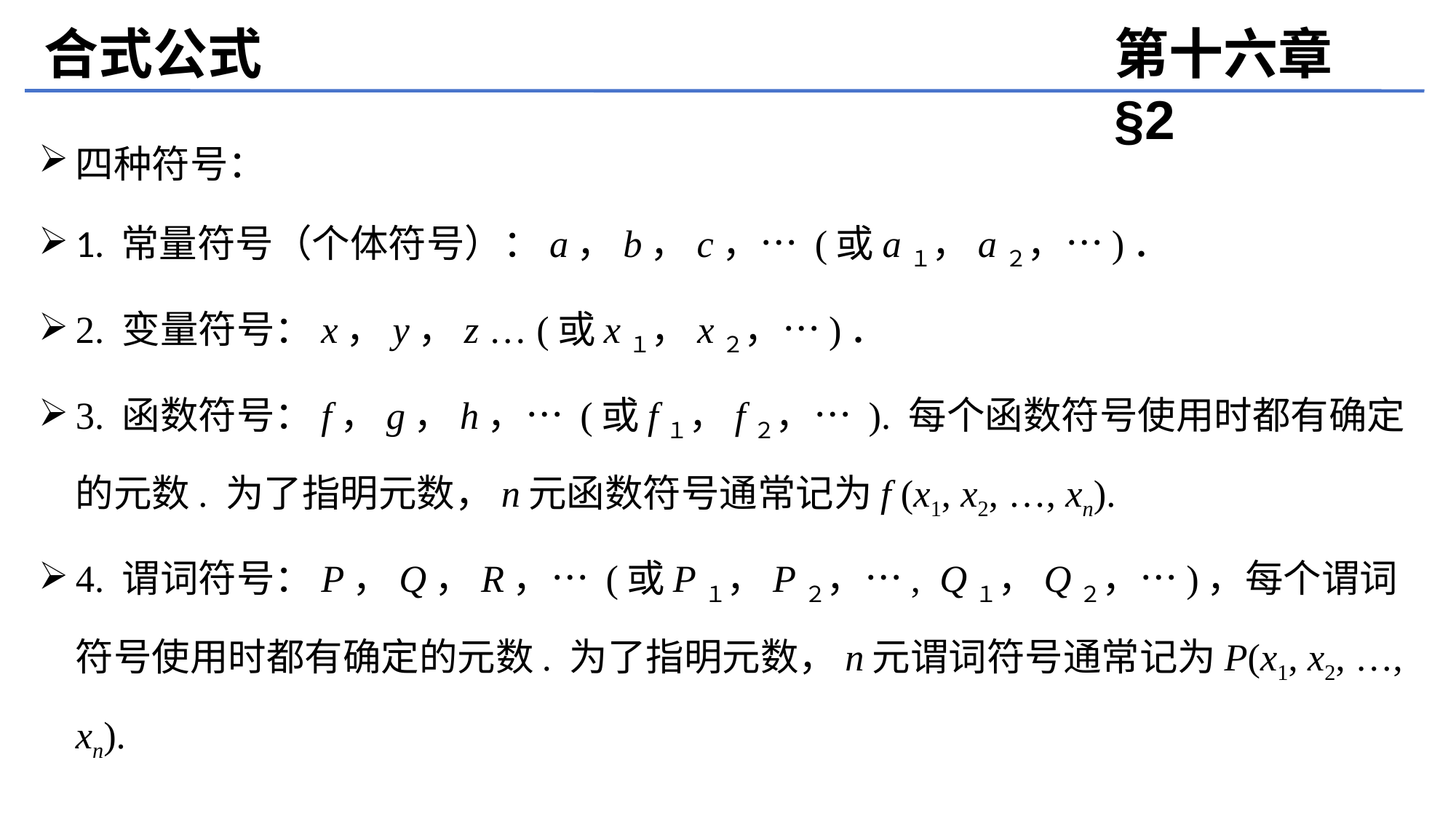

合式公式
第十六章 §2
四种符号：
1. 常量符号（个体符号）：a，b，c，… (或a１，a２，…)．
2. 变量符号：x，y，z … (或x１，x２，…)．
3. 函数符号：f，g，h，… (或f１，f２，… ). 每个函数符号使用时都有确定的元数. 为了指明元数，n元函数符号通常记为f (x1, x2, …, xn).
4. 谓词符号：P，Q，R，… (或P１，P２，…,  Q１，Q２，…)，每个谓词符号使用时都有确定的元数. 为了指明元数，n元谓词符号通常记为P(x1, x2, …, xn).